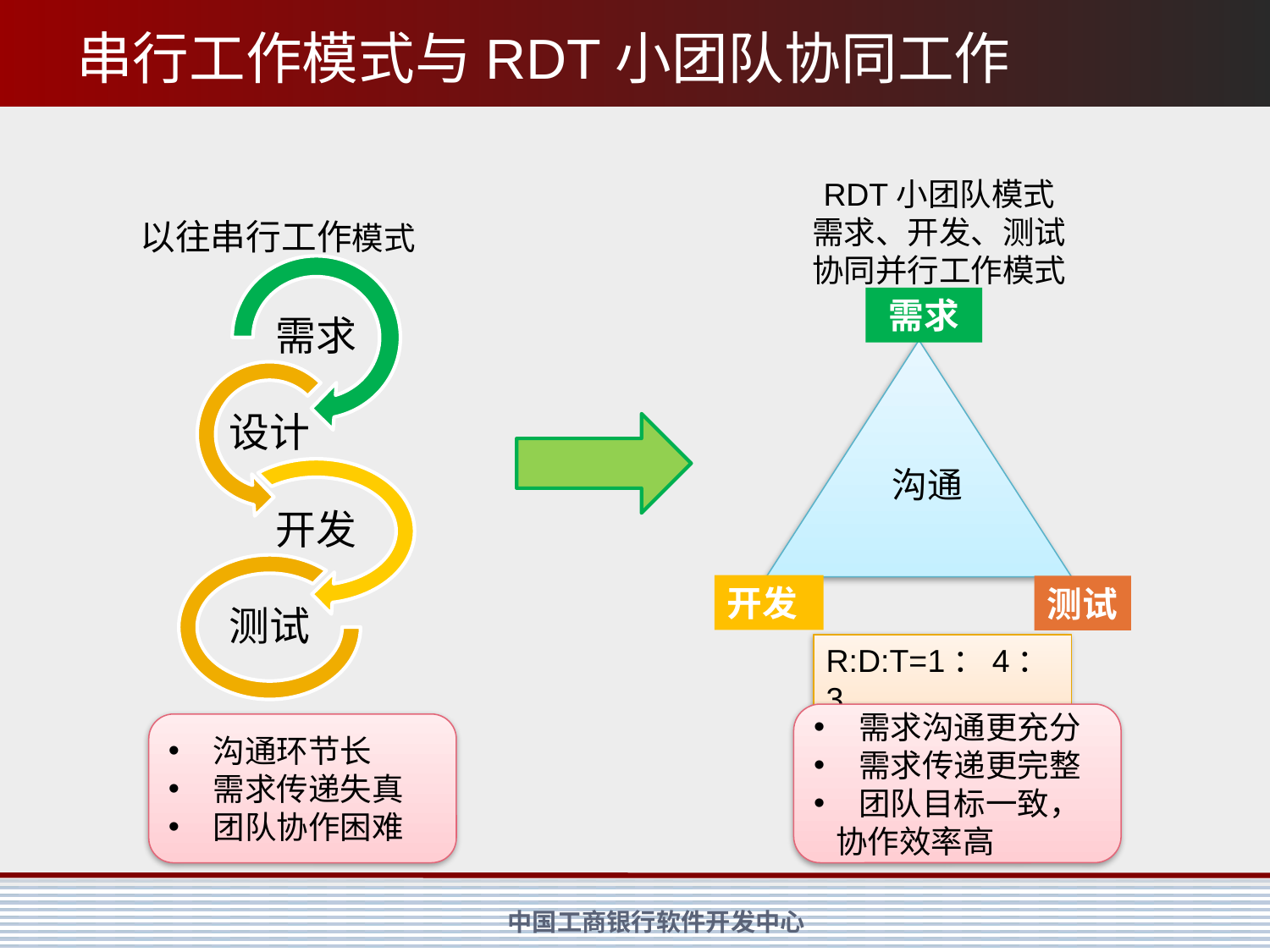

# 串行工作模式与RDT小团队协同工作
RDT小团队模式
需求、开发、测试
协同并行工作模式
以往串行工作模式
需求
设计
开发
测试
需求

沟通
开发
测试
R:D:T=1：4：3
 需求沟通更充分
 需求传递更完整
 团队目标一致，
  协作效率高
 沟通环节长
 需求传递失真
 团队协作困难